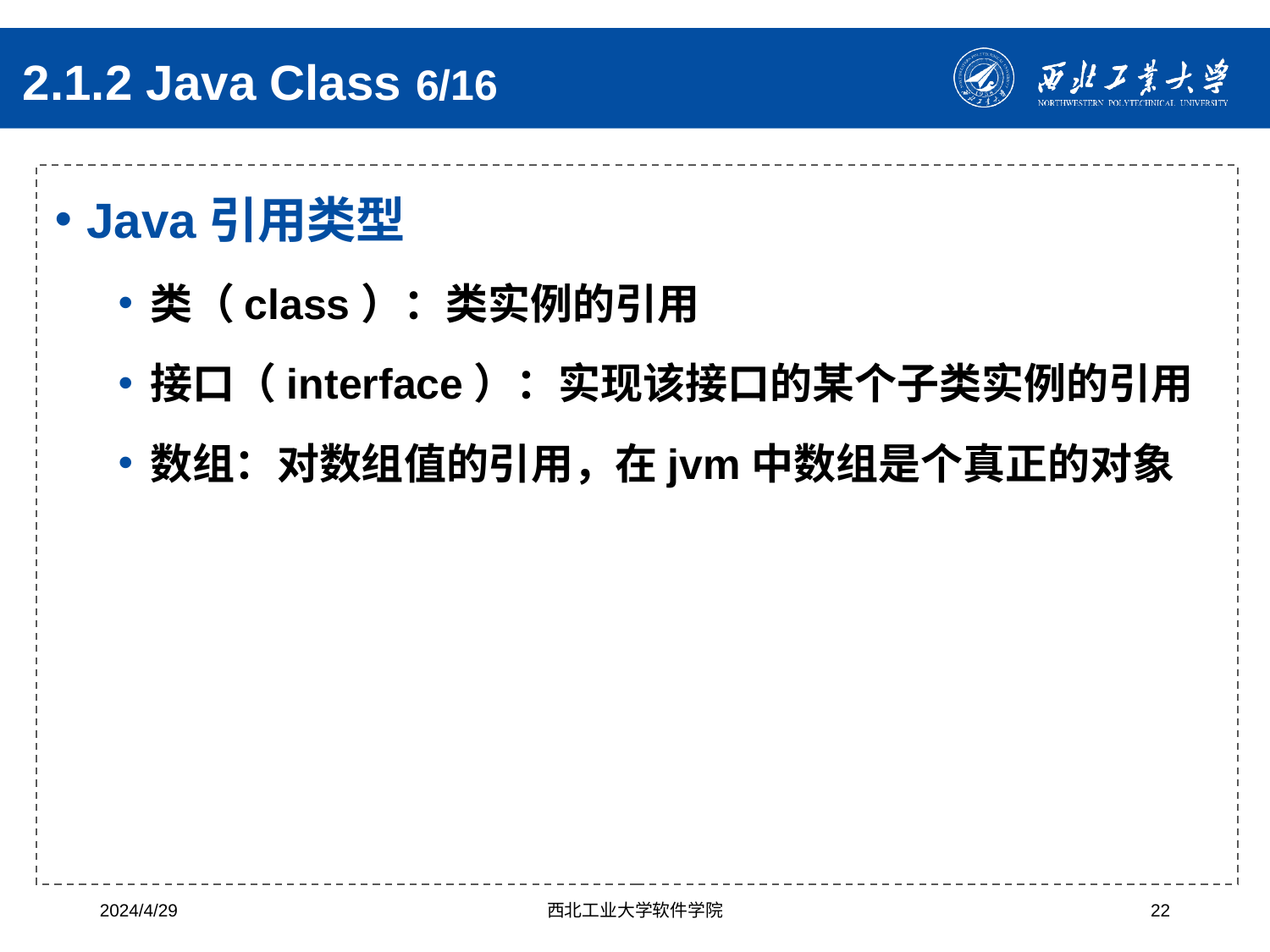

# 2.1.2 Java Class 6/16
Java引用类型
类（class）：类实例的引用
接口（interface）：实现该接口的某个子类实例的引用
数组：对数组值的引用，在jvm中数组是个真正的对象
2024/4/29
西北工业大学软件学院
22